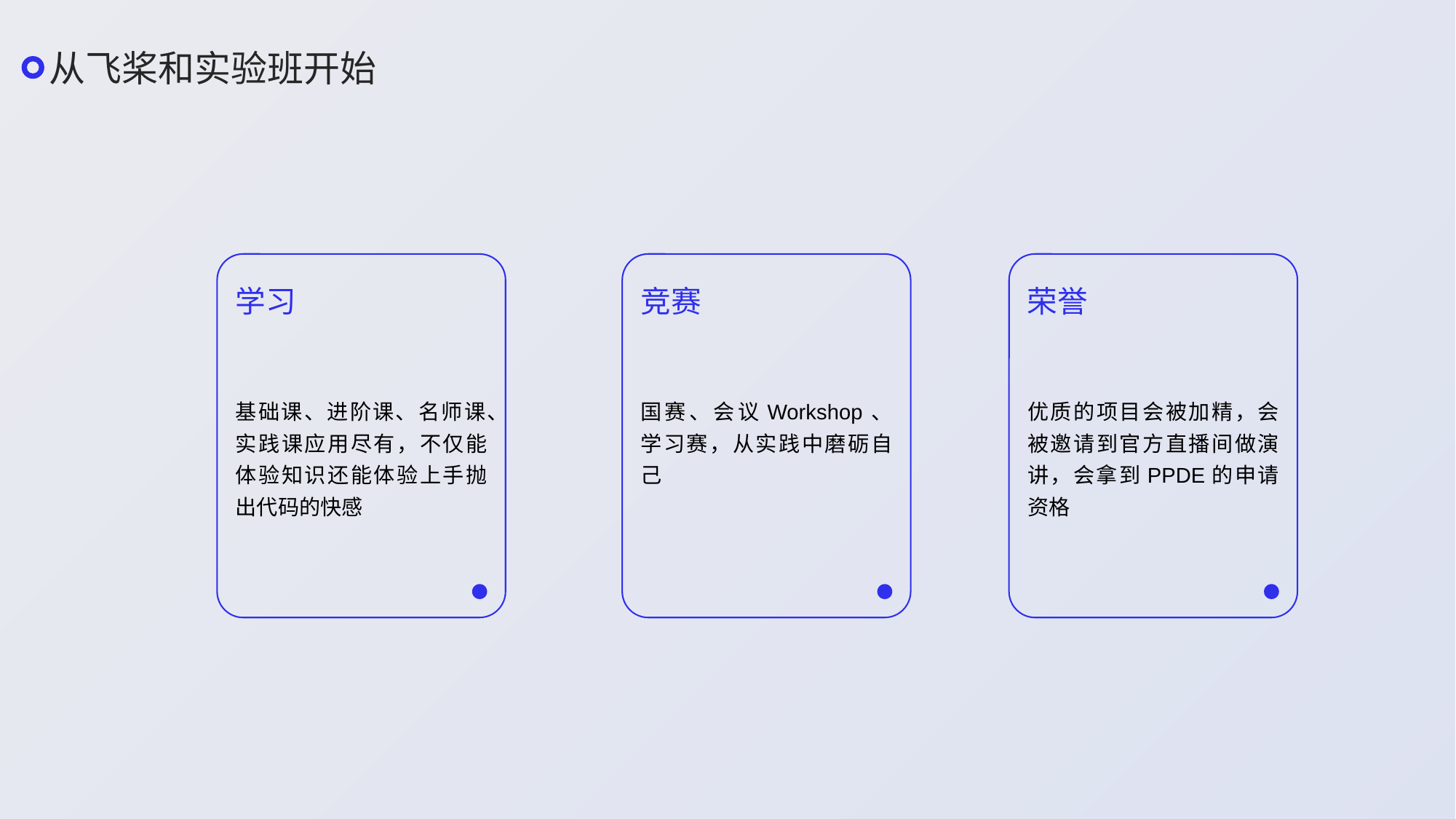

从飞桨和实验班开始

学习
基础课、进阶课、名师课、实践课应用尽有，不仅能体验知识还能体验上手抛出代码的快感

竞赛
国赛、会议Workshop、学习赛，从实践中磨砺自己

荣誉
优质的项目会被加精，会被邀请到官方直播间做演讲，会拿到PPDE的申请资格